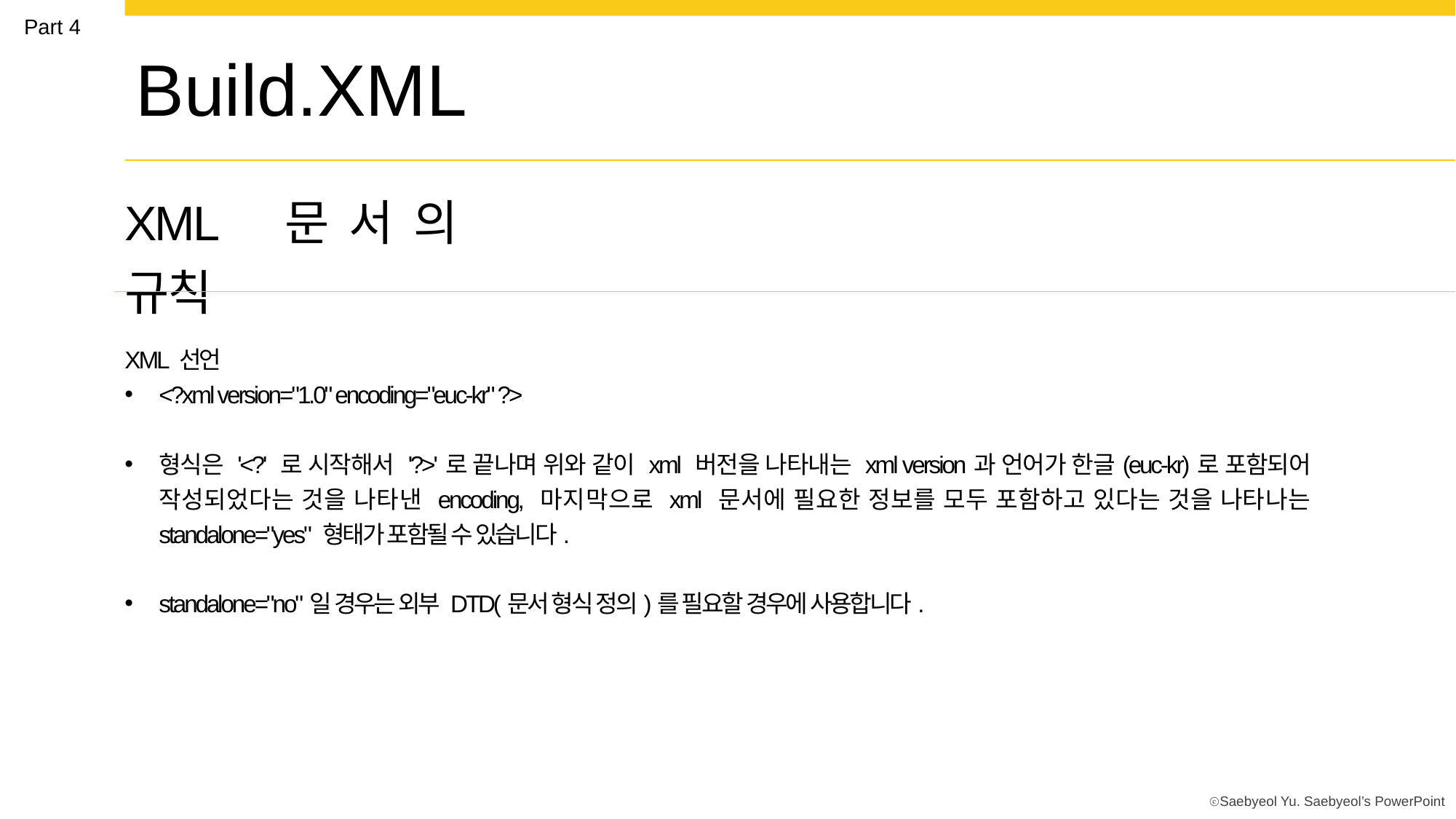

Part 4
Build.XML
XML 문서의 규칙
XML 선언
<?xml version="1.0" encoding="euc-kr" ?>

형식은 '<?' 로 시작해서 '?>'로 끝나며 위와 같이 xml 버전을 나타내는 xml version과 언어가 한글(euc-kr)로 포함되어 작성되었다는 것을 나타낸 encoding, 마지막으로 xml 문서에 필요한 정보를 모두 포함하고 있다는 것을 나타나는 standalone="yes" 형태가 포함될 수 있습니다.

standalone="no"일 경우는 외부 DTD(문서 형식 정의)를 필요할 경우에 사용합니다.